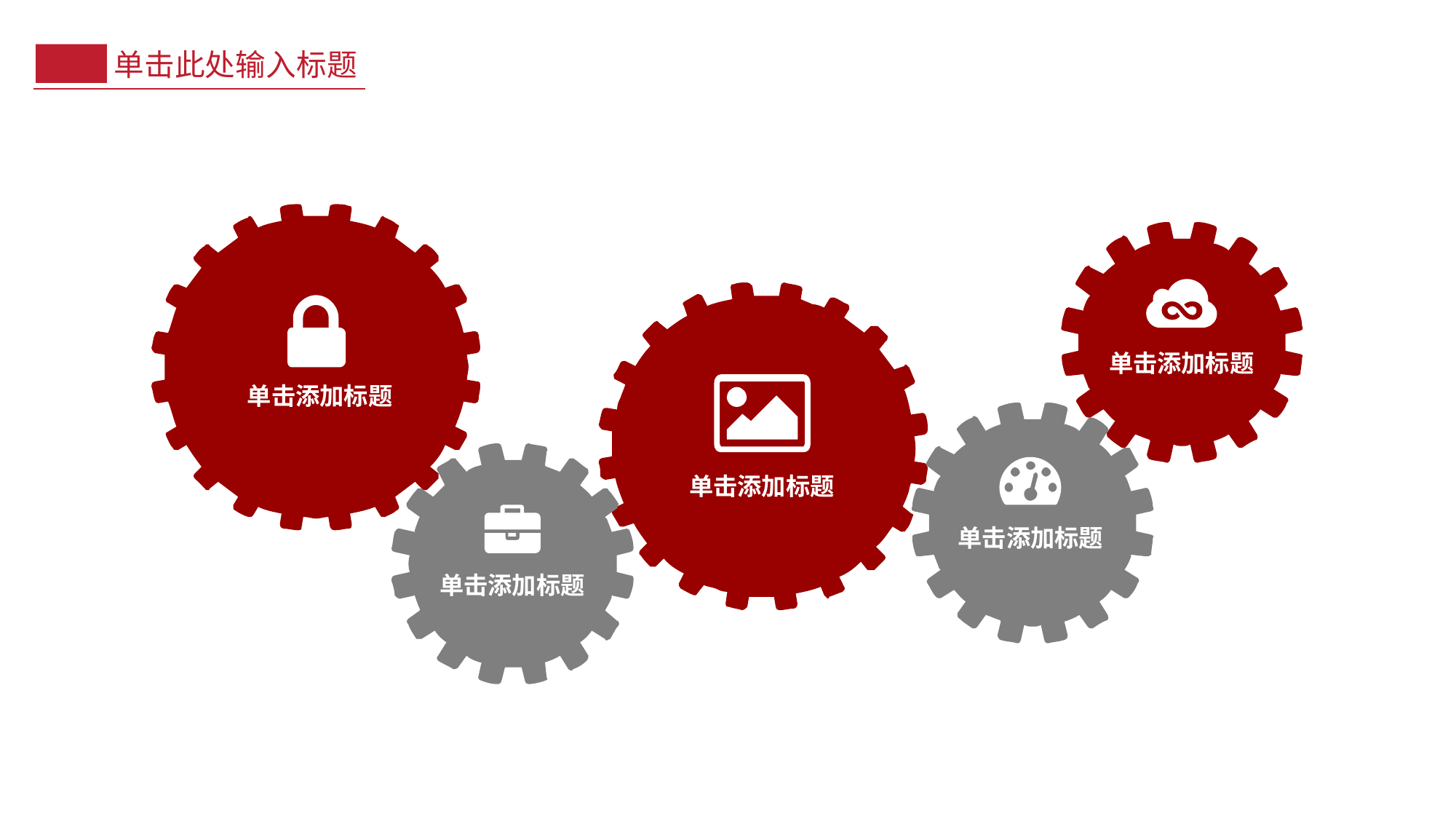

单击此处输入标题

单击添加标题

单击添加标题

单击添加标题

单击添加标题
单击添加标题